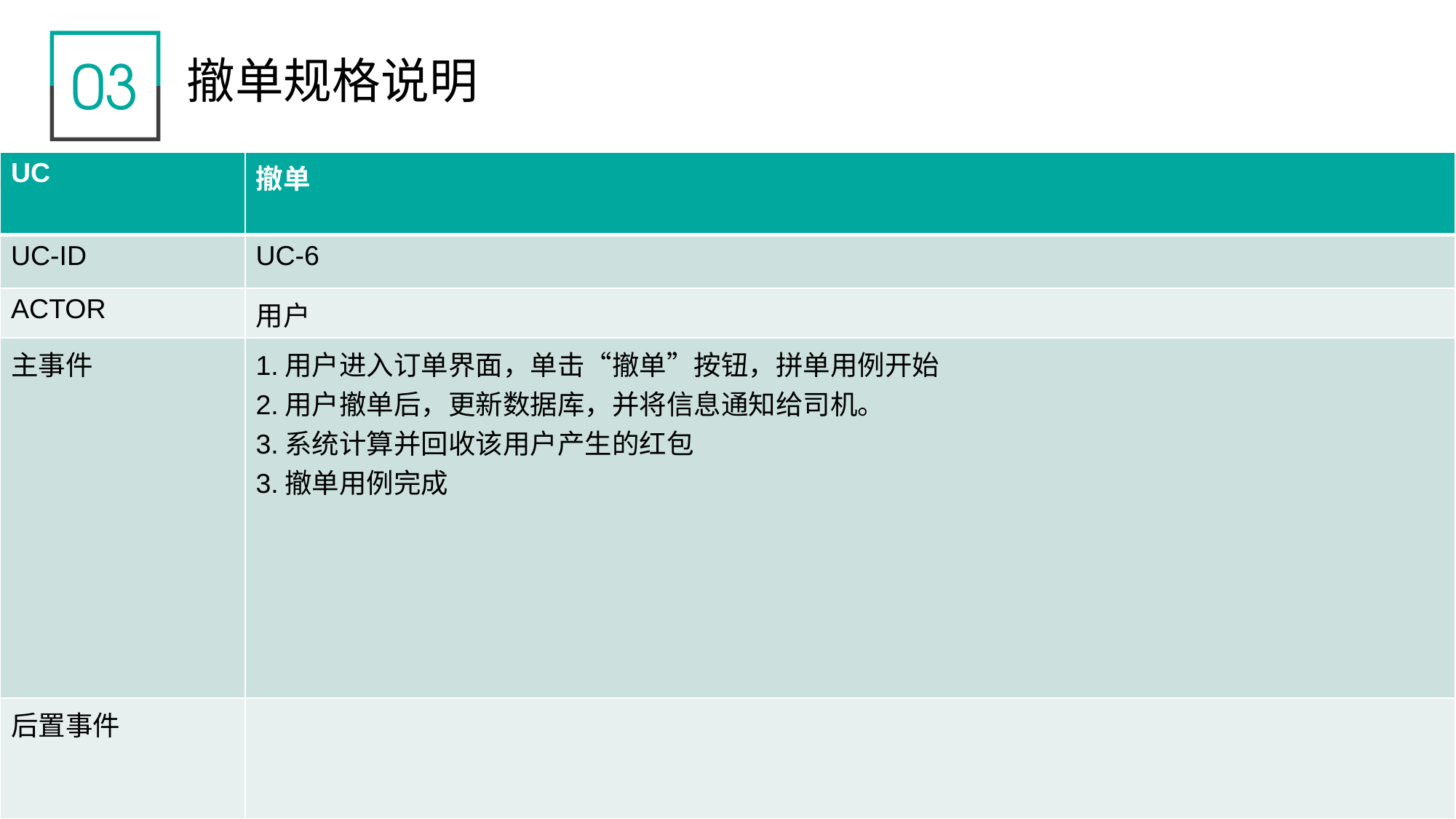

03
撤单规格说明

| UC | 撤单 |
| --- | --- |
| UC-ID | UC-6 |
| ACTOR | 用户 |
| 主事件 | 1.用户进入订单界面，单击“撤单”按钮，拼单用例开始 2.用户撤单后，更新数据库，并将信息通知给司机。 3.系统计算并回收该用户产生的红包 3.撤单用例完成 |
| 后置事件 |  |